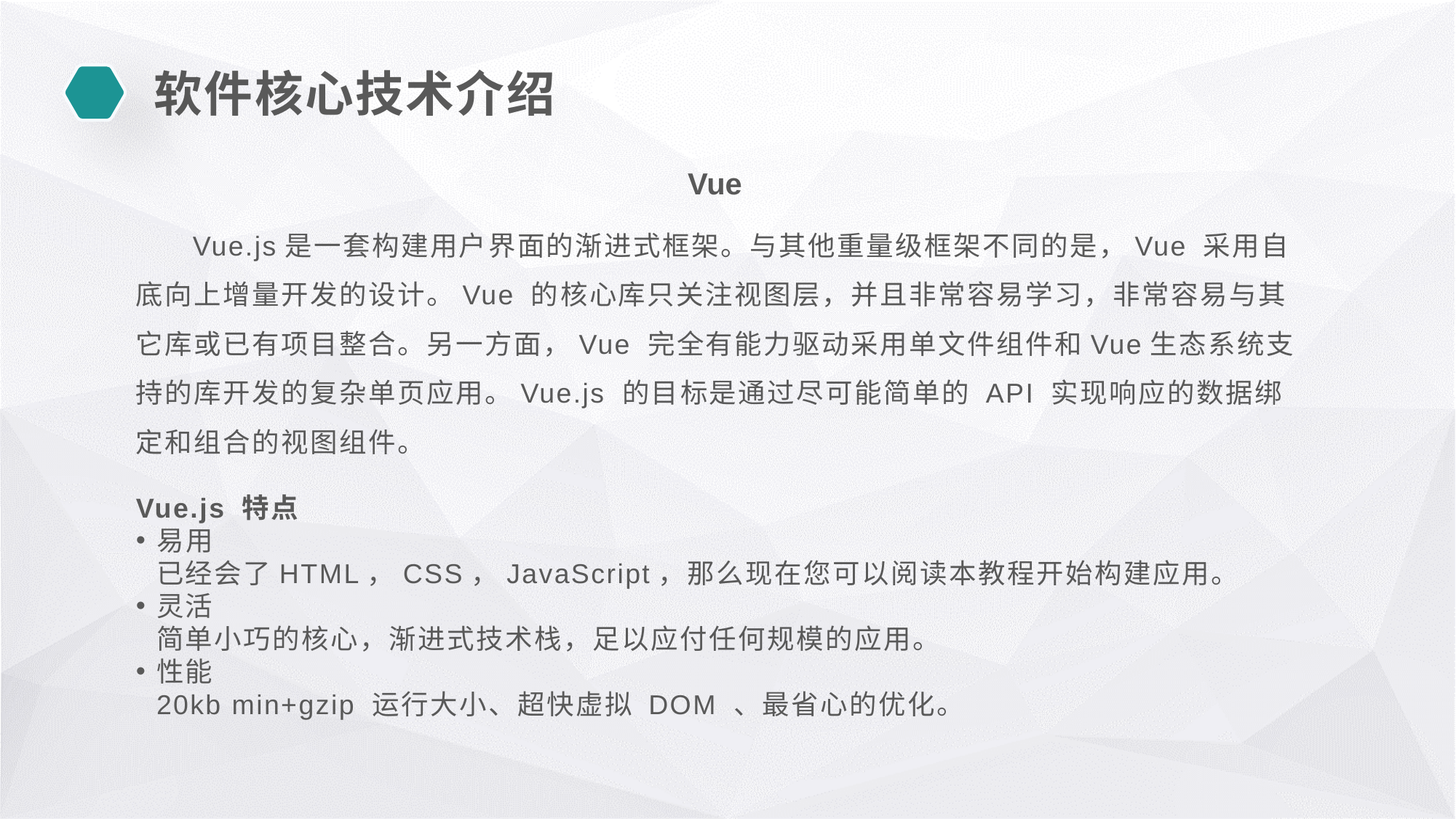

软件核心技术介绍

         Vue
      Vue.js是一套构建用户界面的渐进式框架。与其他重量级框架不同的是，Vue 采用自底向上增量开发的设计。Vue 的核心库只关注视图层，并且非常容易学习，非常容易与其它库或已有项目整合。另一方面，Vue 完全有能力驱动采用单文件组件和Vue生态系统支持的库开发的复杂单页应用。Vue.js 的目标是通过尽可能简单的 API 实现响应的数据绑定和组合的视图组件。

Vue.js 特点
易用
已经会了HTML，CSS，JavaScript，那么现在您可以阅读本教程开始构建应用。
灵活
简单小巧的核心，渐进式技术栈，足以应付任何规模的应用。
性能
20kb min+gzip 运行大小、超快虚拟 DOM 、最省心的优化。